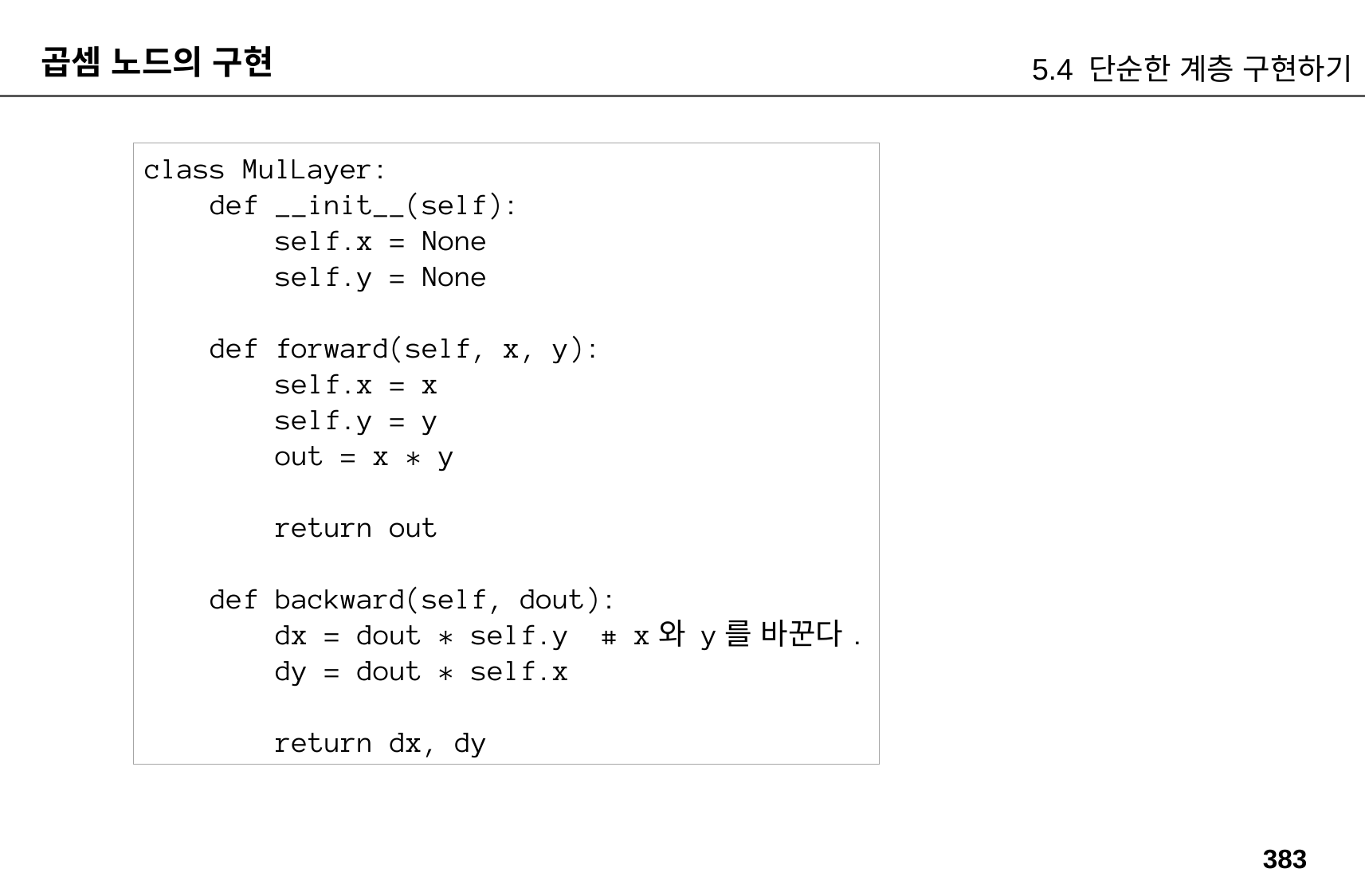

곱셈 노드의 구현
5.4 단순한 계층 구현하기
class MulLayer:
    def __init__(self):
        self.x = None
        self.y = None

    def forward(self, x, y):
        self.x = x
        self.y = y
        out = x * y

        return out

    def backward(self, dout):
        dx = dout * self.y  # x와 y를 바꾼다.
        dy = dout * self.x

        return dx, dy